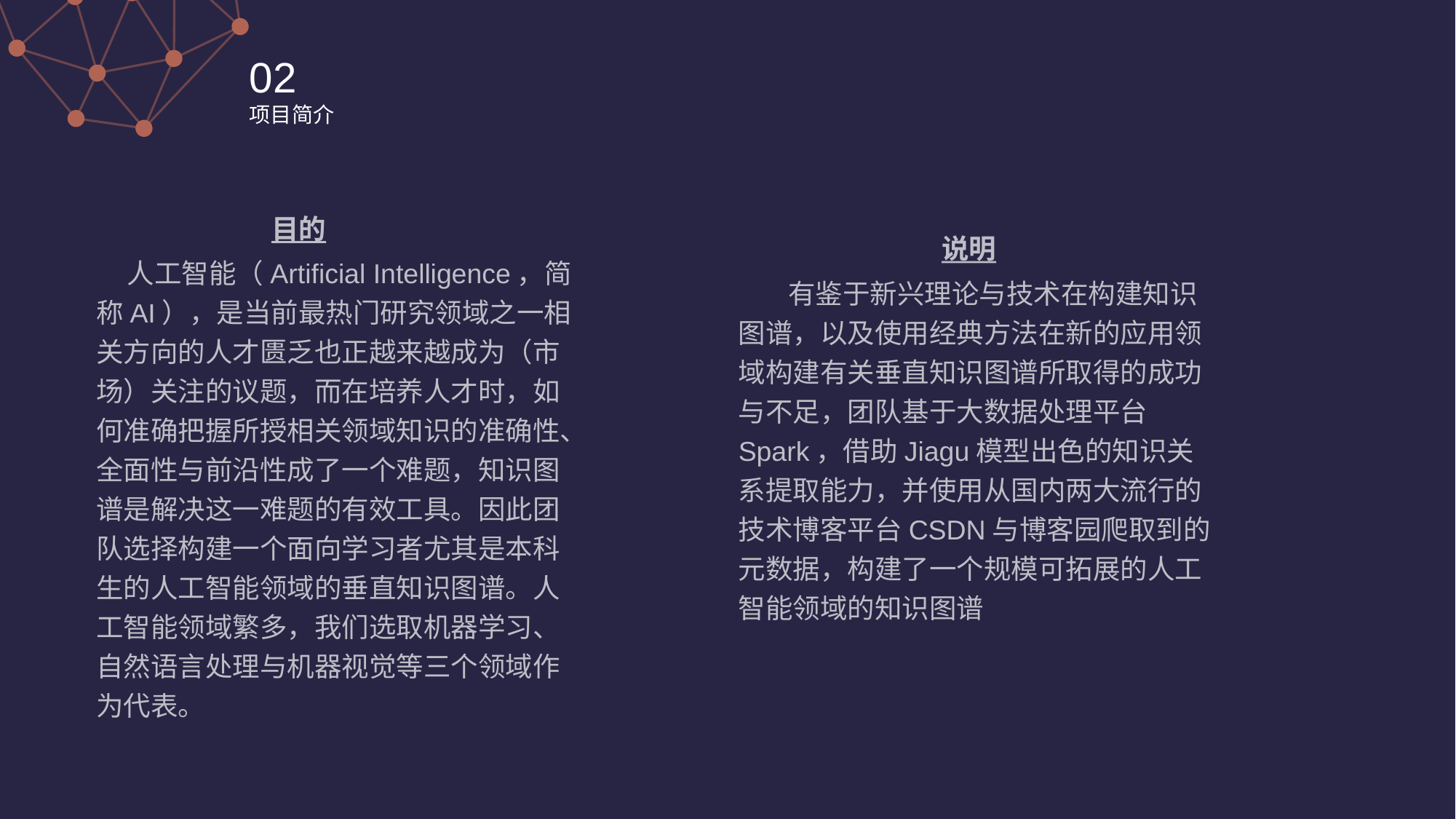

02
项目简介
目的
    人工智能（Artificial Intelligence，简称AI），是当前最热门研究领域之一相关方向的人才匮乏也正越来越成为（市场）关注的议题，而在培养人才时，如何准确把握所授相关领域知识的准确性、全面性与前沿性成了一个难题，知识图谱是解决这一难题的有效工具。因此团队选择构建一个面向学习者尤其是本科生的人工智能领域的垂直知识图谱。人工智能领域繁多，我们选取机器学习、自然语言处理与机器视觉等三个领域作为代表。
	说明
       有鉴于新兴理论与技术在构建知识图谱，以及使用经典方法在新的应用领域构建有关垂直知识图谱所取得的成功与不足，团队基于大数据处理平台Spark，借助Jiagu模型出色的知识关系提取能力，并使用从国内两大流行的技术博客平台CSDN与博客园爬取到的元数据，构建了一个规模可拓展的人工智能领域的知识图谱